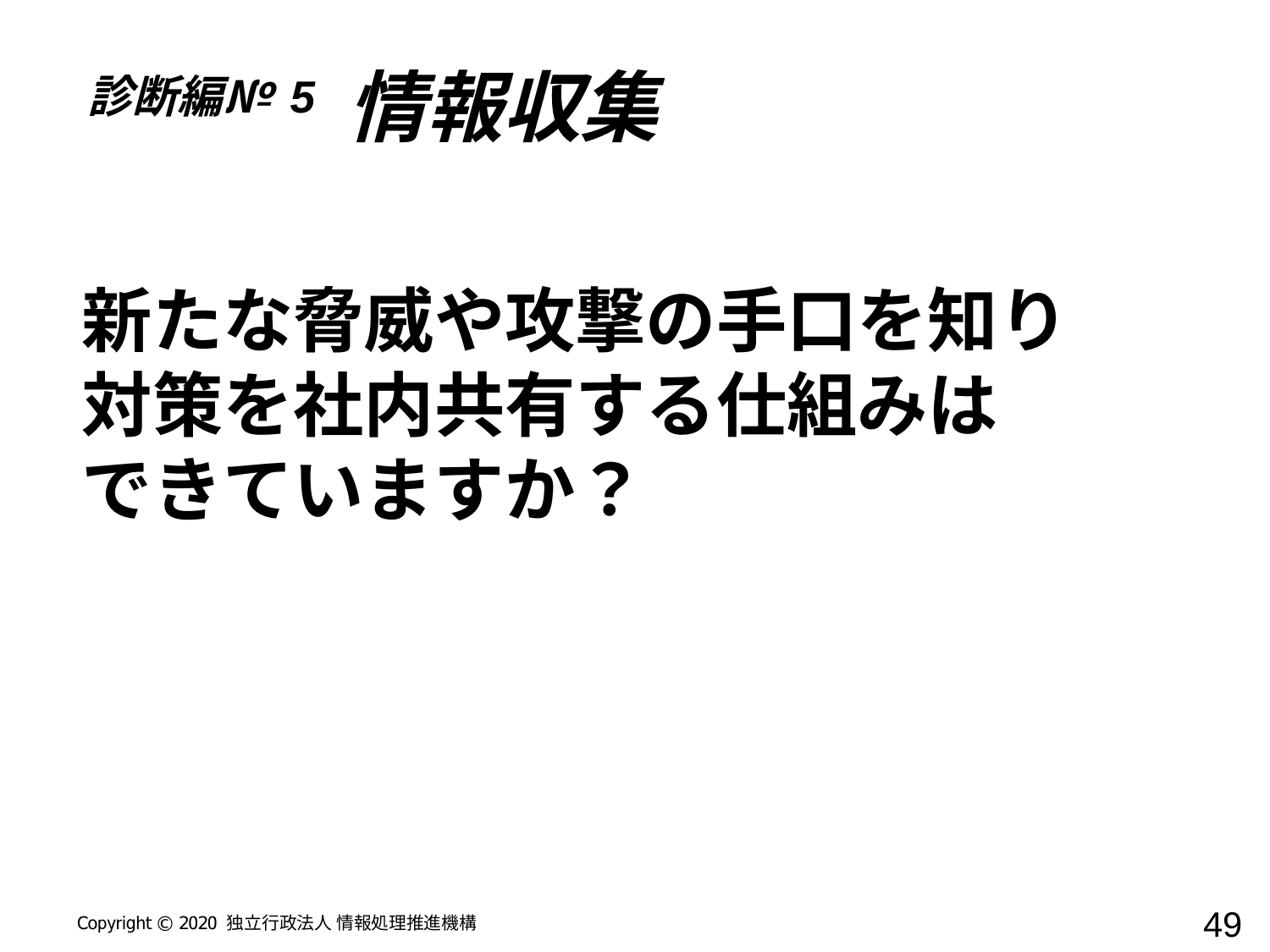

# 診断編№5 情報収集

新たな脅威や攻撃の手口を知り
対策を社内共有する仕組みは
できていますか？